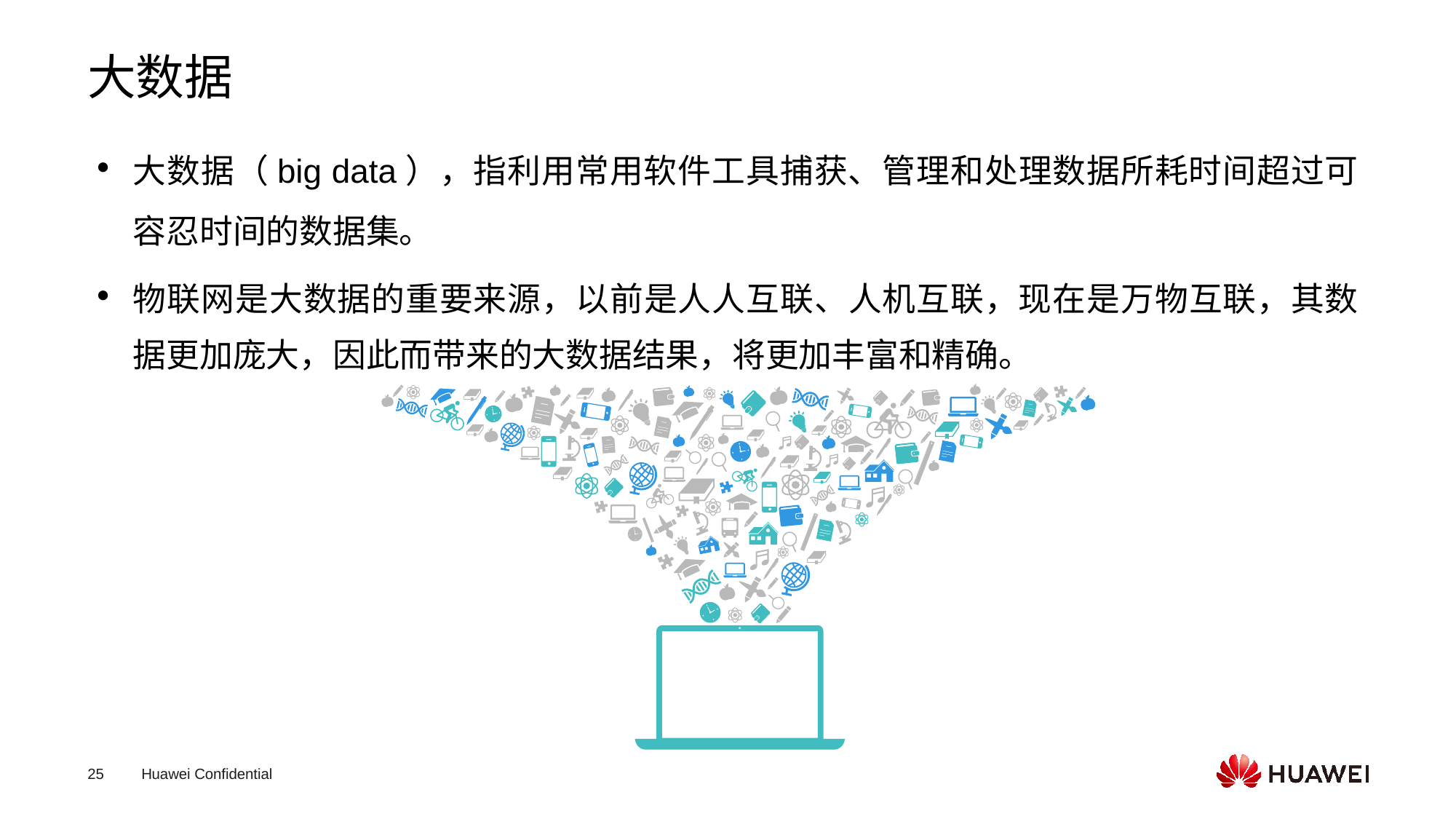

# 大数据
大数据（big data），指利用常用软件工具捕获、管理和处理数据所耗时间超过可容忍时间的数据集。
物联网是大数据的重要来源，以前是人人互联、人机互联，现在是万物互联，其数据更加庞大，因此而带来的大数据结果，将更加丰富和精确。